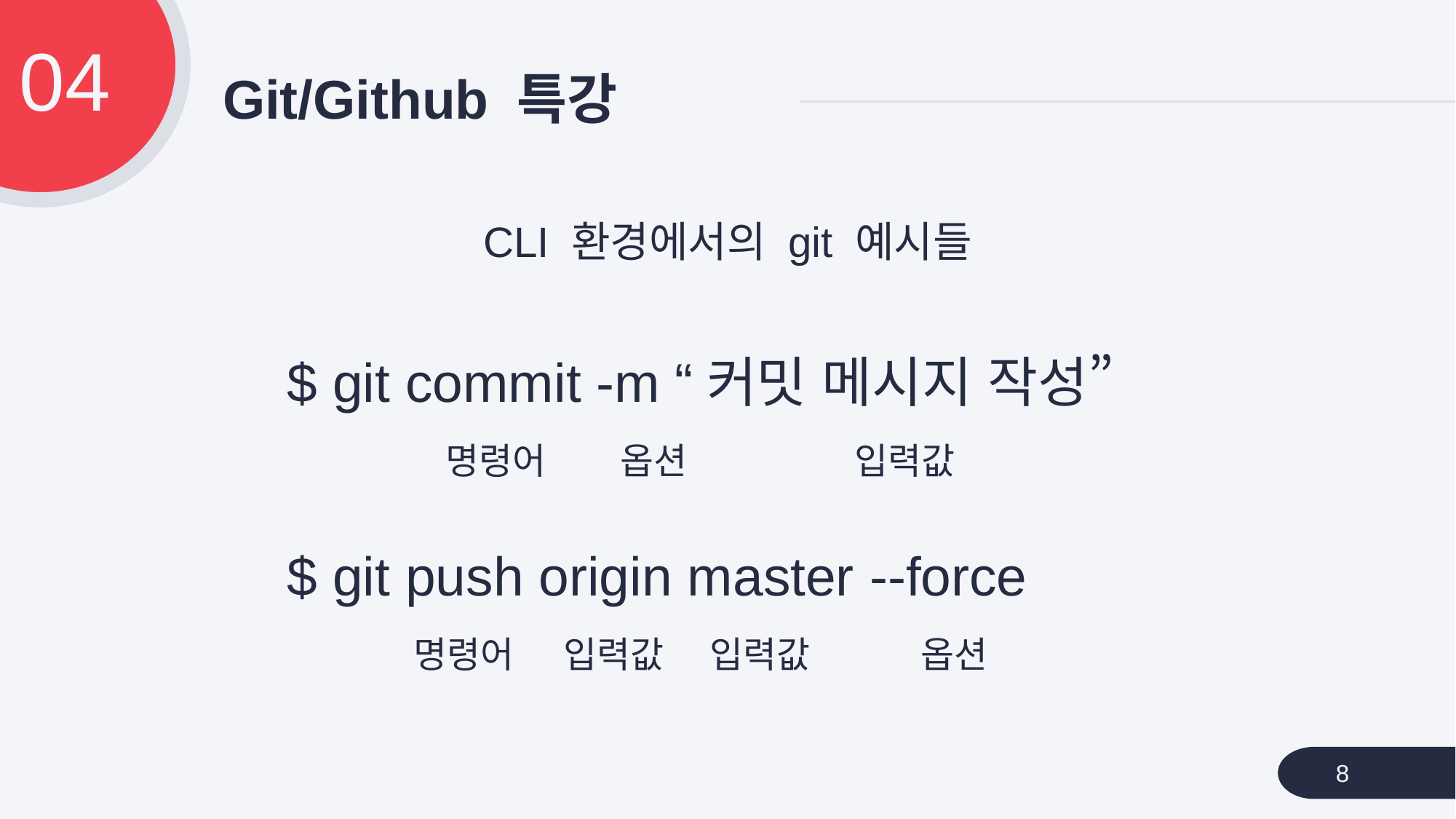

04
# Git/Github 특강
CLI 환경에서의 git 예시들
$ git commit -m “커밋 메시지 작성”
명령어
옵션
입력값
$ git push origin master --force
명령어
입력값
입력값
옵션
8